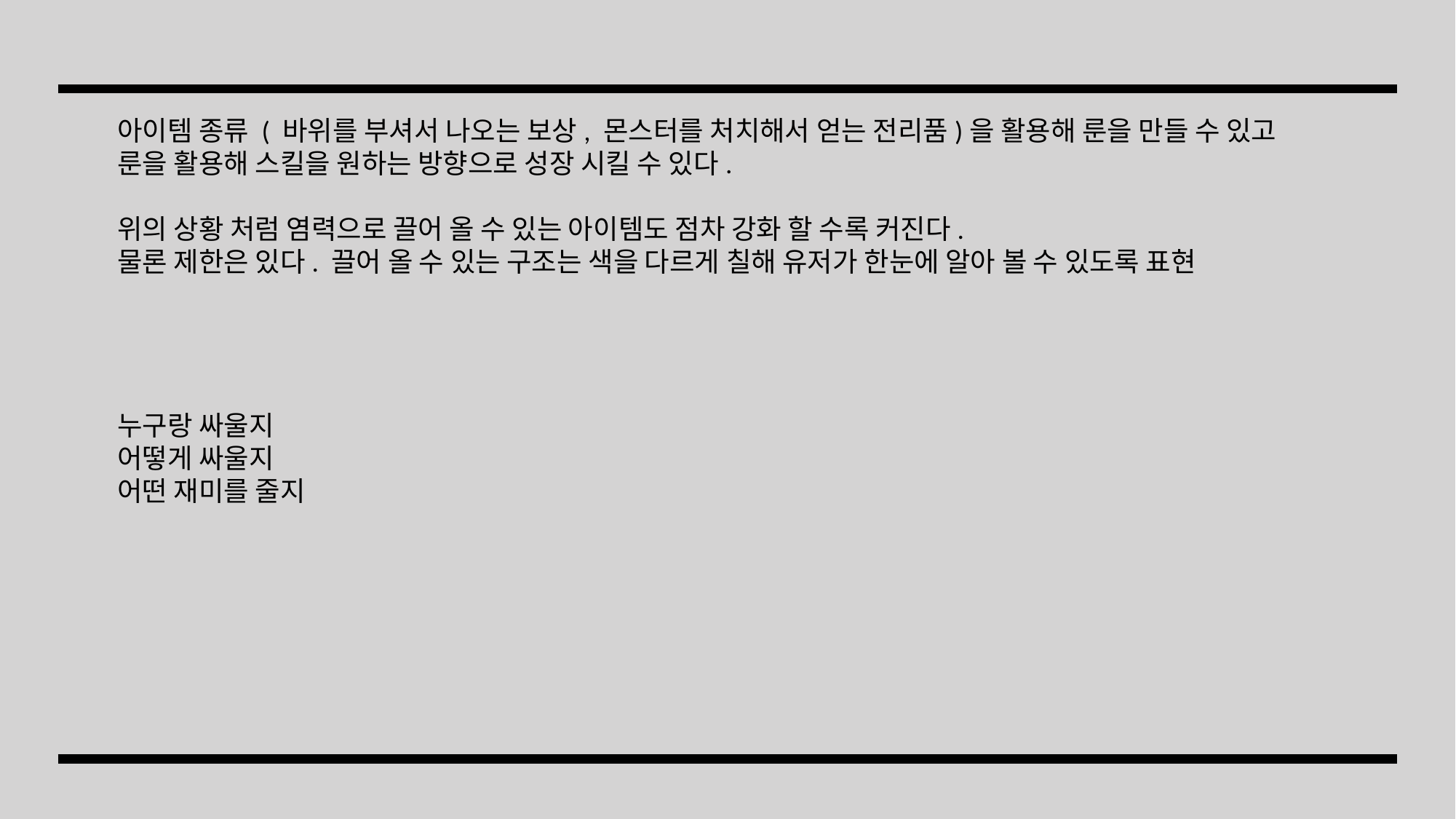

아이템 종류 ( 바위를 부셔서 나오는 보상, 몬스터를 처치해서 얻는 전리품)을 활용해 룬을 만들 수 있고
룬을 활용해 스킬을 원하는 방향으로 성장 시킬 수 있다.

위의 상황 처럼 염력으로 끌어 올 수 있는 아이템도 점차 강화 할 수록 커진다.
물론 제한은 있다. 끌어 올 수 있는 구조는 색을 다르게 칠해 유저가 한눈에 알아 볼 수 있도록 표현

누구랑 싸울지
어떻게 싸울지
어떤 재미를 줄지